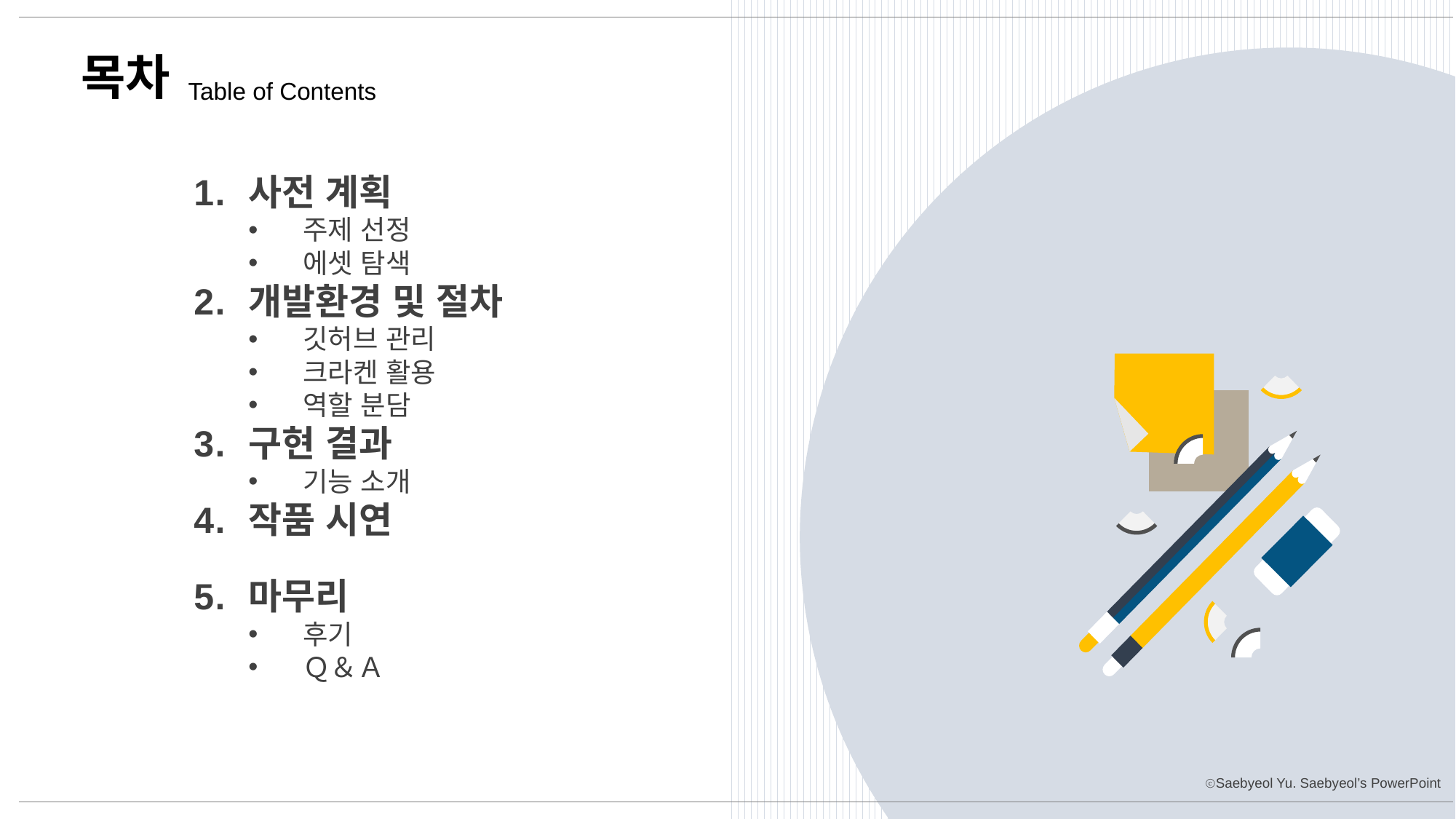

목차

Table of Contents
사전 계획
주제 선정
에셋 탐색
개발환경 및 절차
깃허브 관리
크라켄 활용
역할 분담
구현 결과
기능 소개
작품 시연

마무리
후기
Ｑ＆Ａ

ⓒSaebyeol Yu. Saebyeol’s PowerPoint